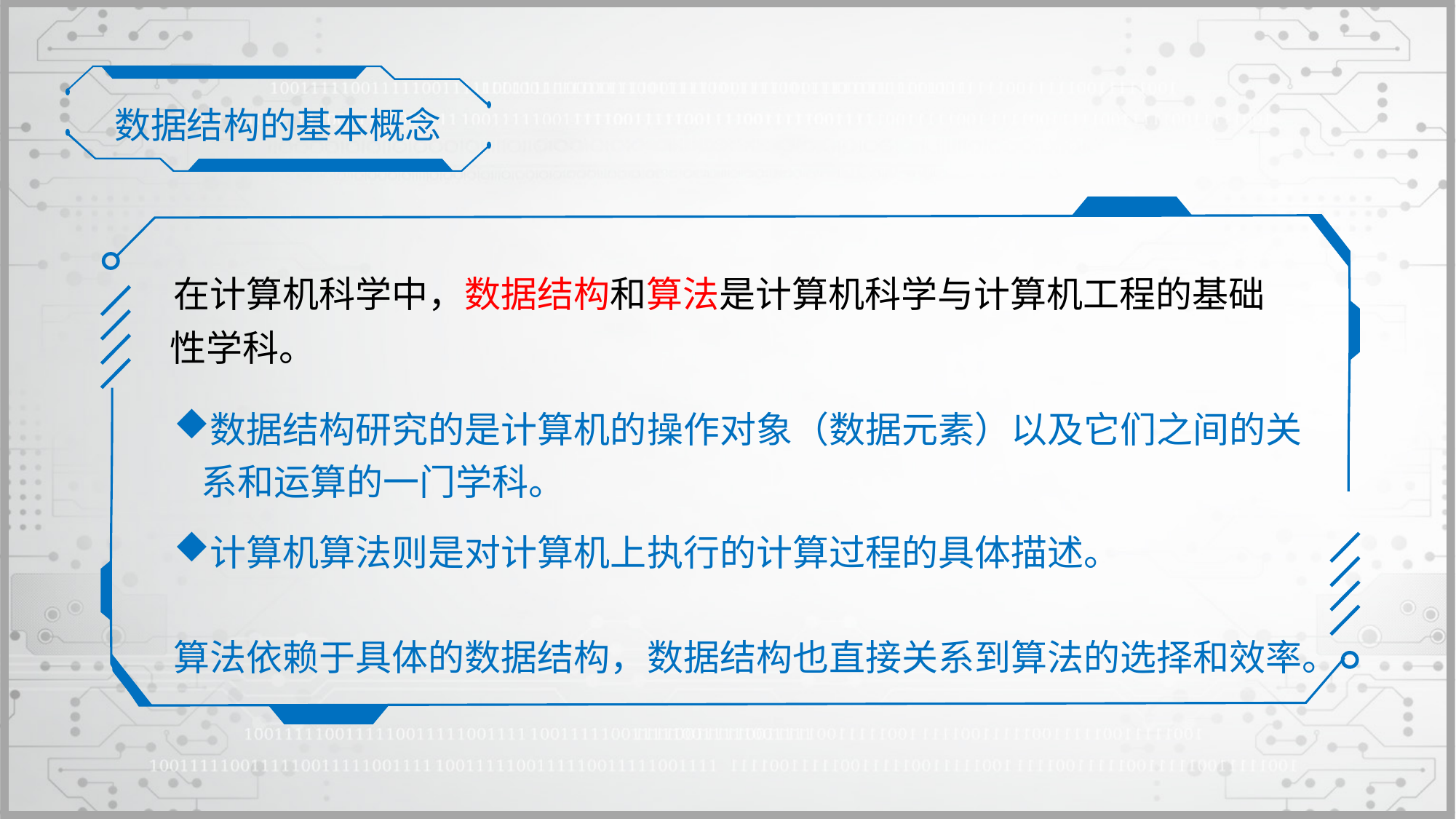

数据结构的基本概念

     在计算机科学中，数据结构和算法是计算机科学与计算机工程的基础性学科。
数据结构研究的是计算机的操作对象（数据元素）以及它们之间的关系和运算的一门学科。
计算机算法则是对计算机上执行的计算过程的具体描述。

算法依赖于具体的数据结构，数据结构也直接关系到算法的选择和效率。